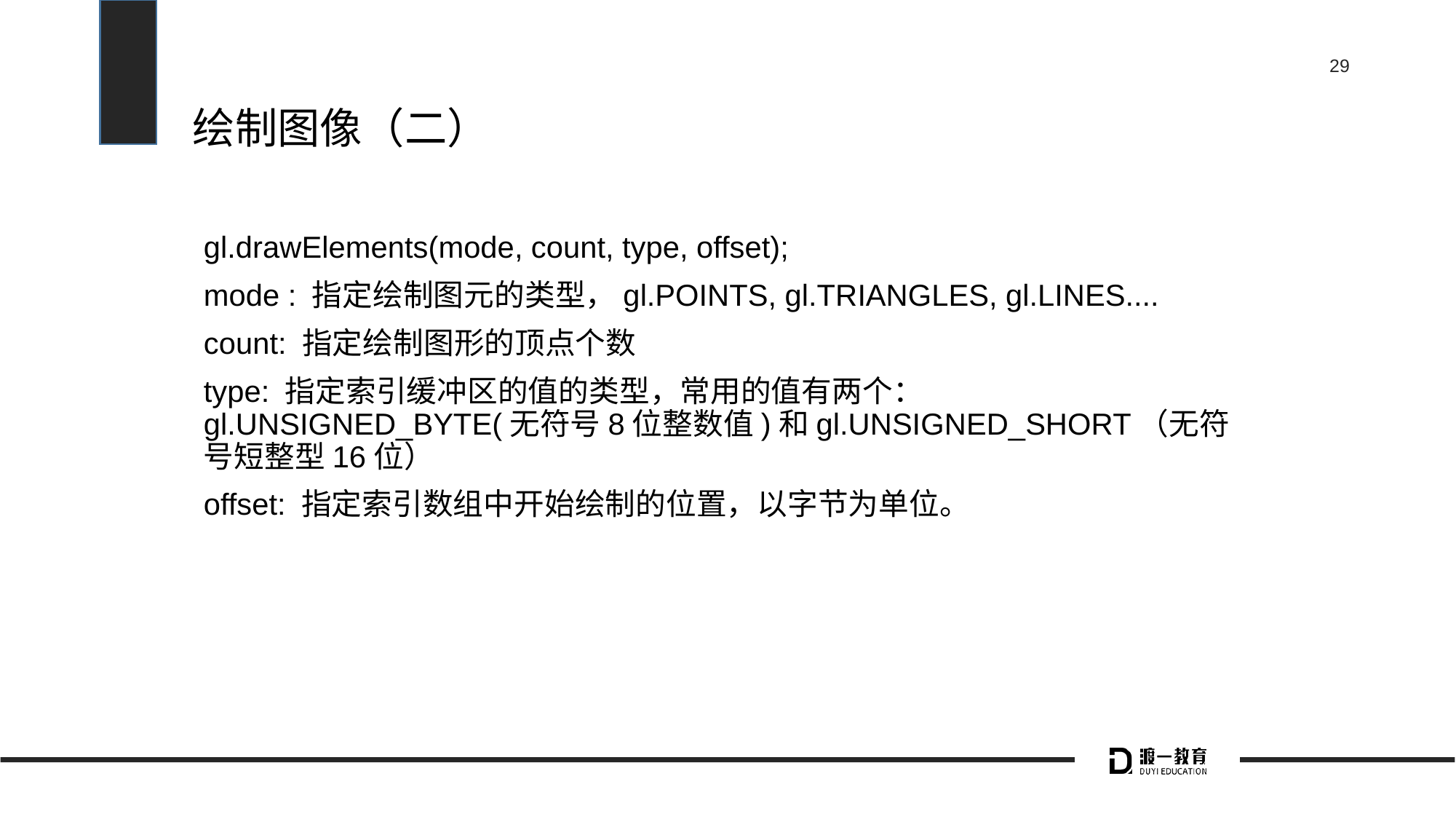

# 绘制图像（二）
gl.drawElements(mode, count, type, offset);
mode : 指定绘制图元的类型，gl.POINTS, gl.TRIANGLES, gl.LINES....
count: 指定绘制图形的顶点个数
type: 指定索引缓冲区的值的类型，常用的值有两个：gl.UNSIGNED_BYTE(无符号8位整数值)和gl.UNSIGNED_SHORT（无符号短整型16位）
offset: 指定索引数组中开始绘制的位置，以字节为单位。